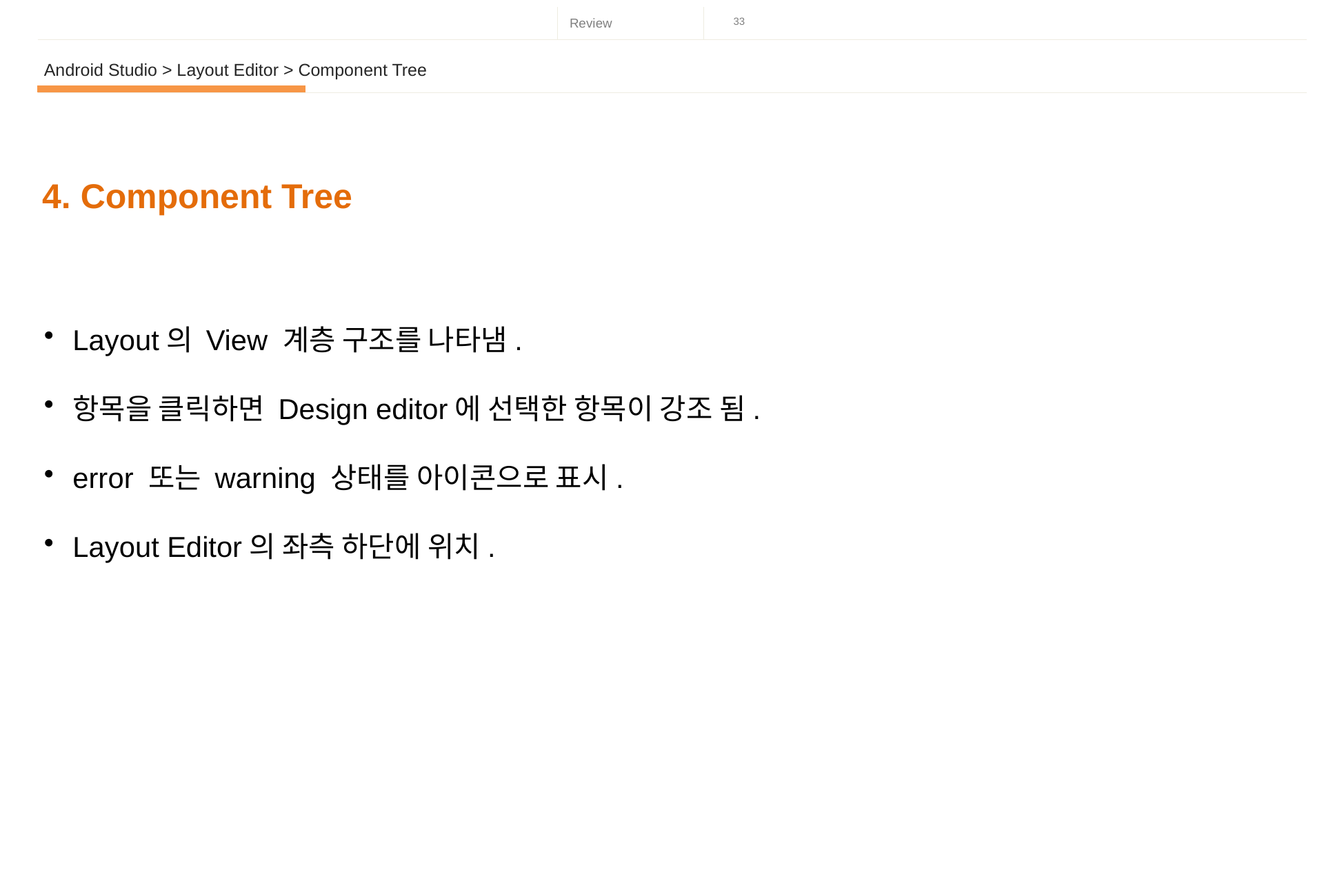

Android Studio > Layout Editor > Component Tree
4. Component Tree
Layout의 View 계층 구조를 나타냄.
항목을 클릭하면 Design editor에 선택한 항목이 강조 됨.
error 또는 warning 상태를 아이콘으로 표시.
Layout Editor의 좌측 하단에 위치.